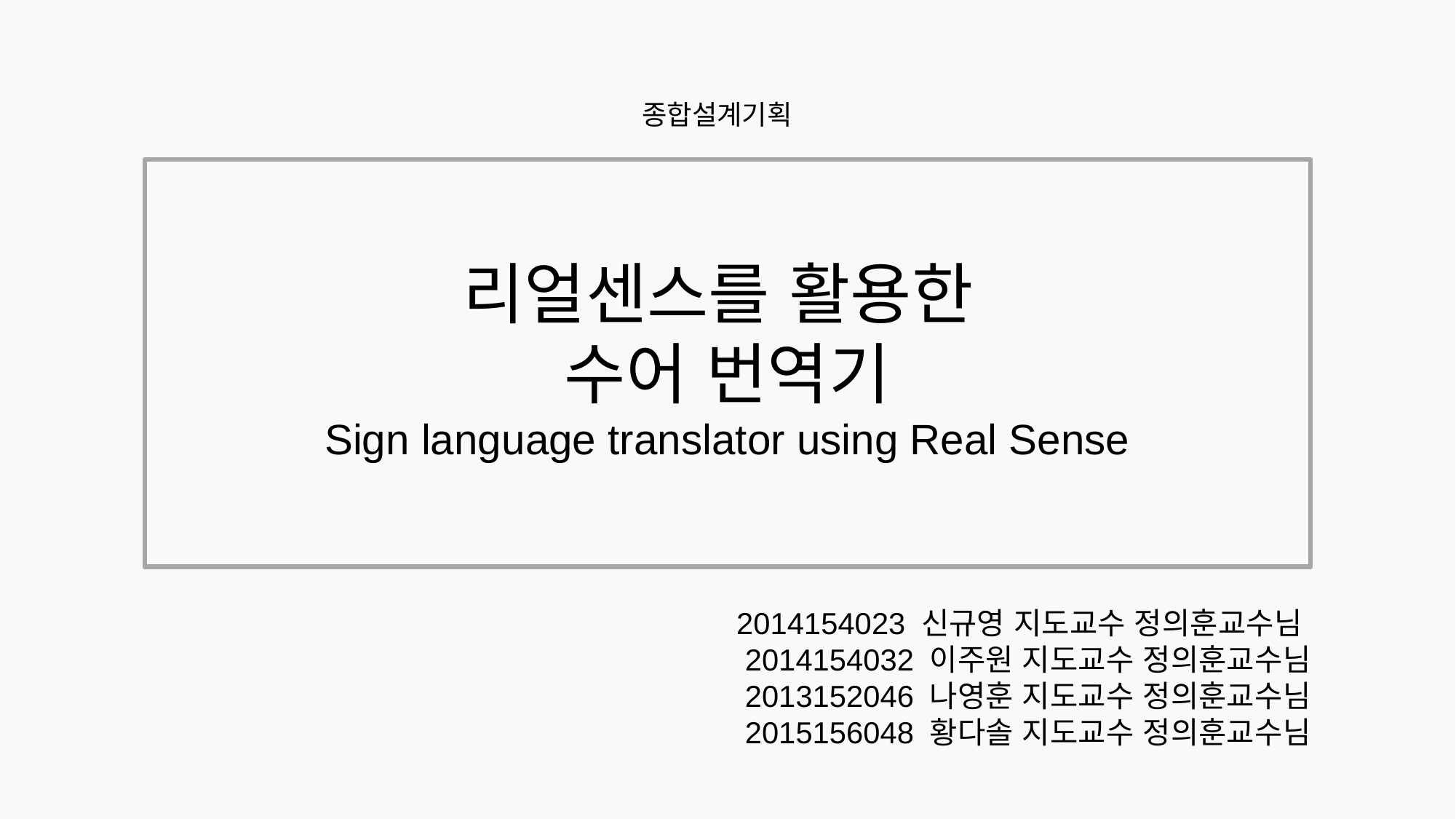

종합설계기획

리얼센스를 활용한
수어 번역기
Sign language translator using Real Sense

2014154023 신규영 지도교수 정의훈교수님
2014154032 이주원 지도교수 정의훈교수님
2013152046 나영훈 지도교수 정의훈교수님
2015156048 황다솔 지도교수 정의훈교수님
1